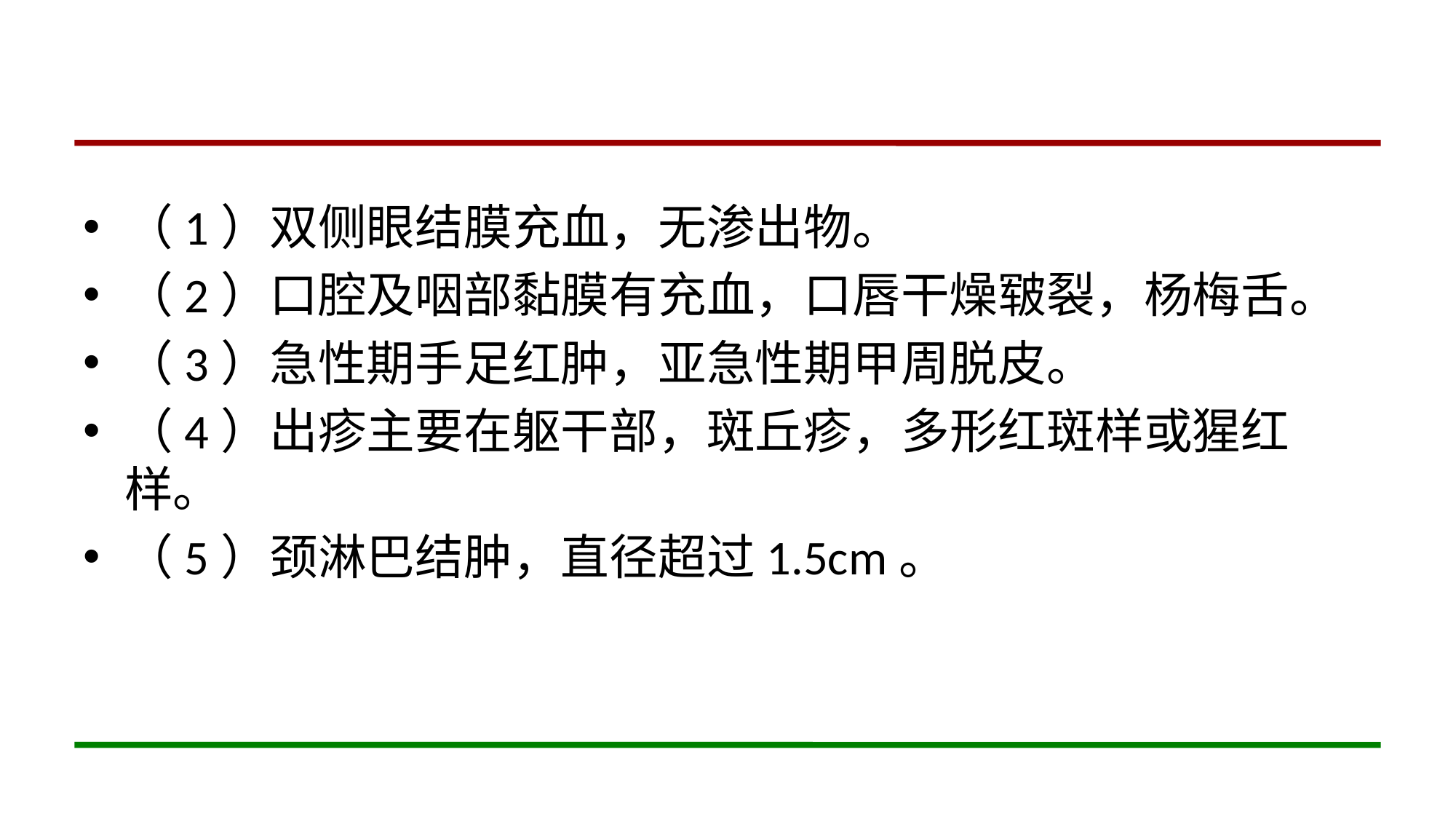

#
（1）双侧眼结膜充血，无渗出物。
（2）口腔及咽部黏膜有充血，口唇干燥皲裂，杨梅舌。
（3）急性期手足红肿，亚急性期甲周脱皮。
（4）出疹主要在躯干部，斑丘疹，多形红斑样或猩红样。
（5）颈淋巴结肿，直径超过1.5cm。